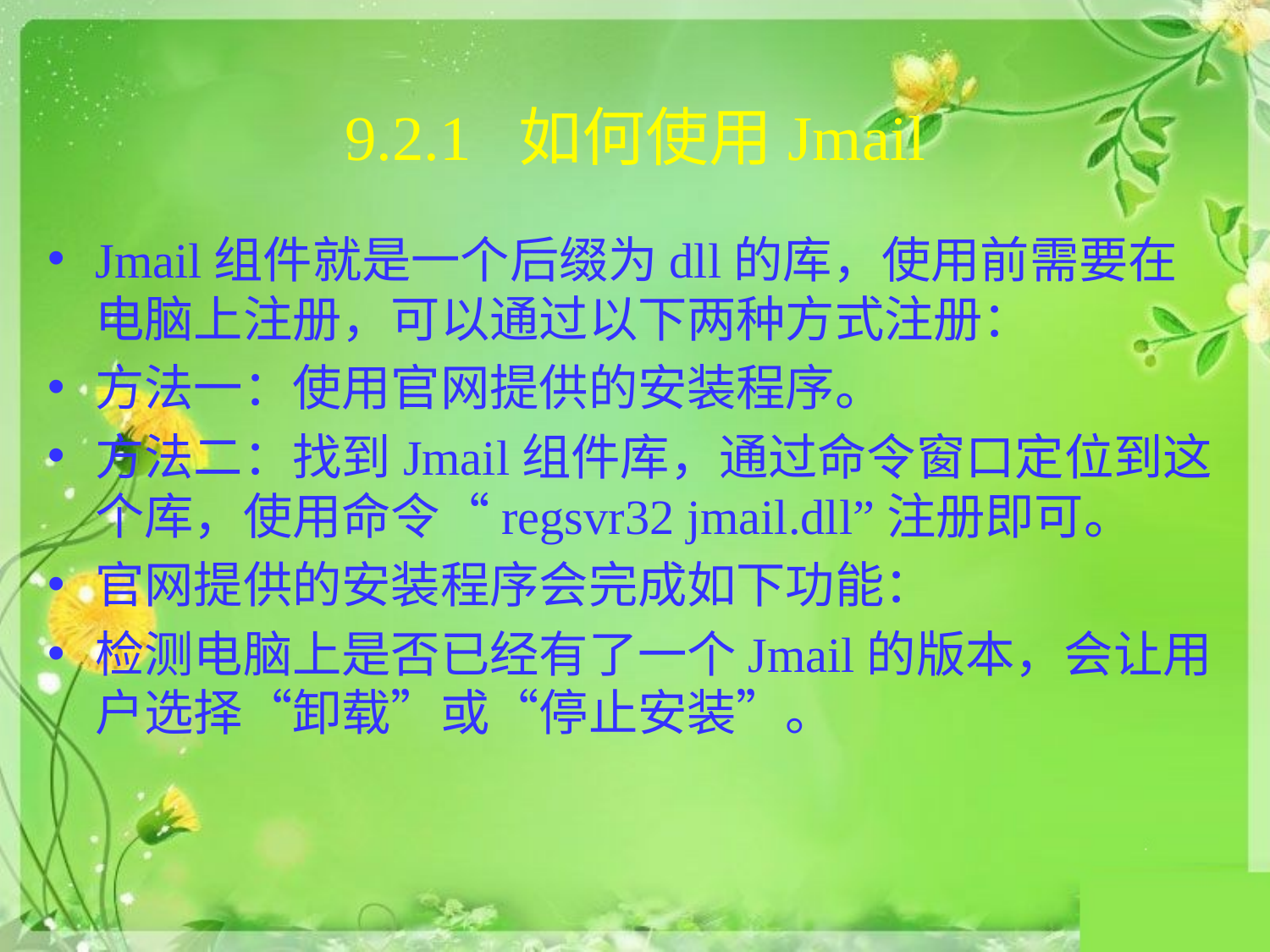

# 9.2.1  如何使用Jmail
Jmail组件就是一个后缀为dll的库，使用前需要在电脑上注册，可以通过以下两种方式注册：
方法一：使用官网提供的安装程序。
方法二：找到Jmail组件库，通过命令窗口定位到这个库，使用命令“regsvr32 jmail.dll”注册即可。
官网提供的安装程序会完成如下功能：
检测电脑上是否已经有了一个Jmail的版本，会让用户选择“卸载”或“停止安装”。